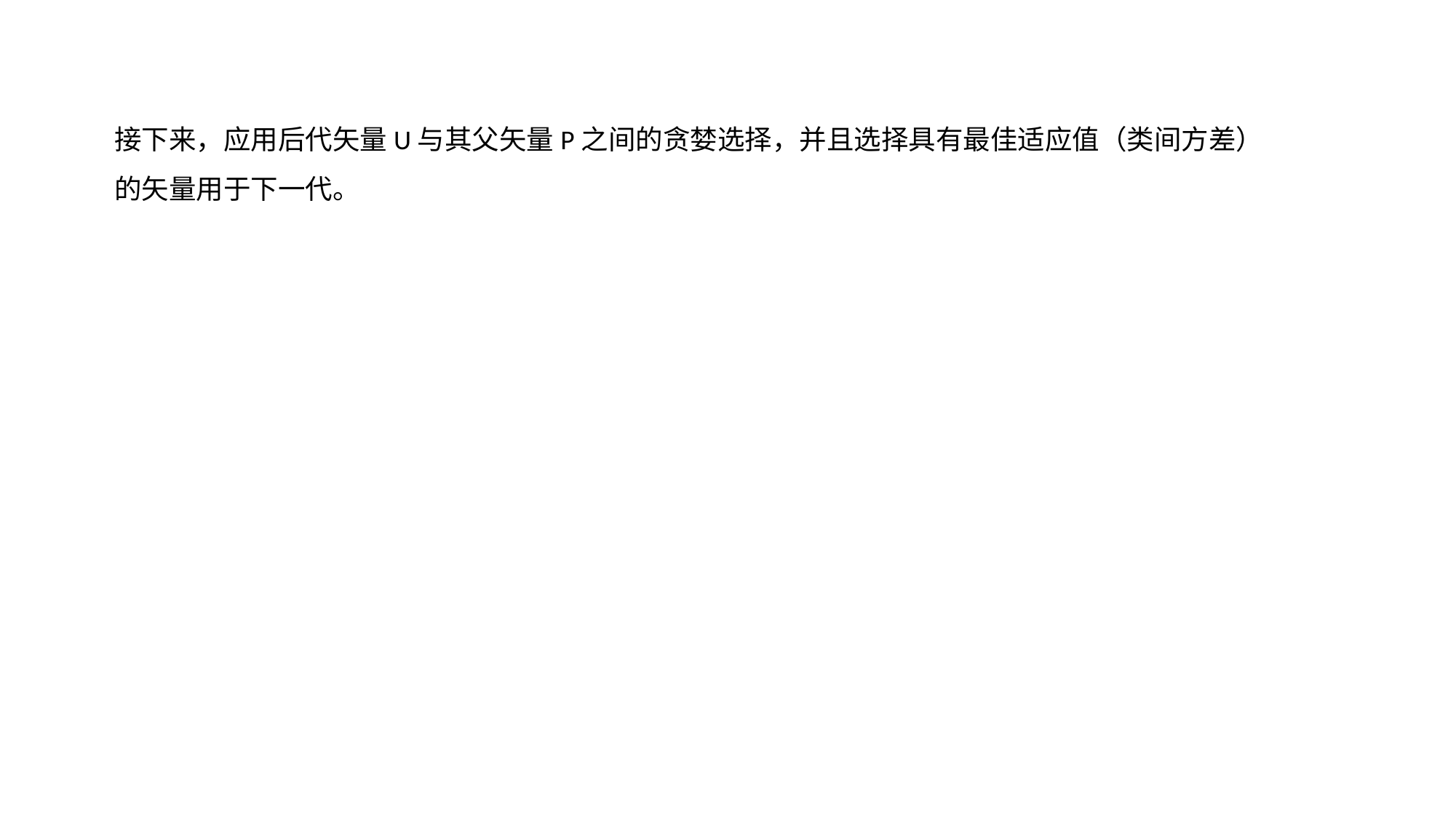

接下来，应用后代矢量U与其父矢量P之间的贪婪选择，并且选择具有最佳适应值（类间方差）的矢量用于下一代。